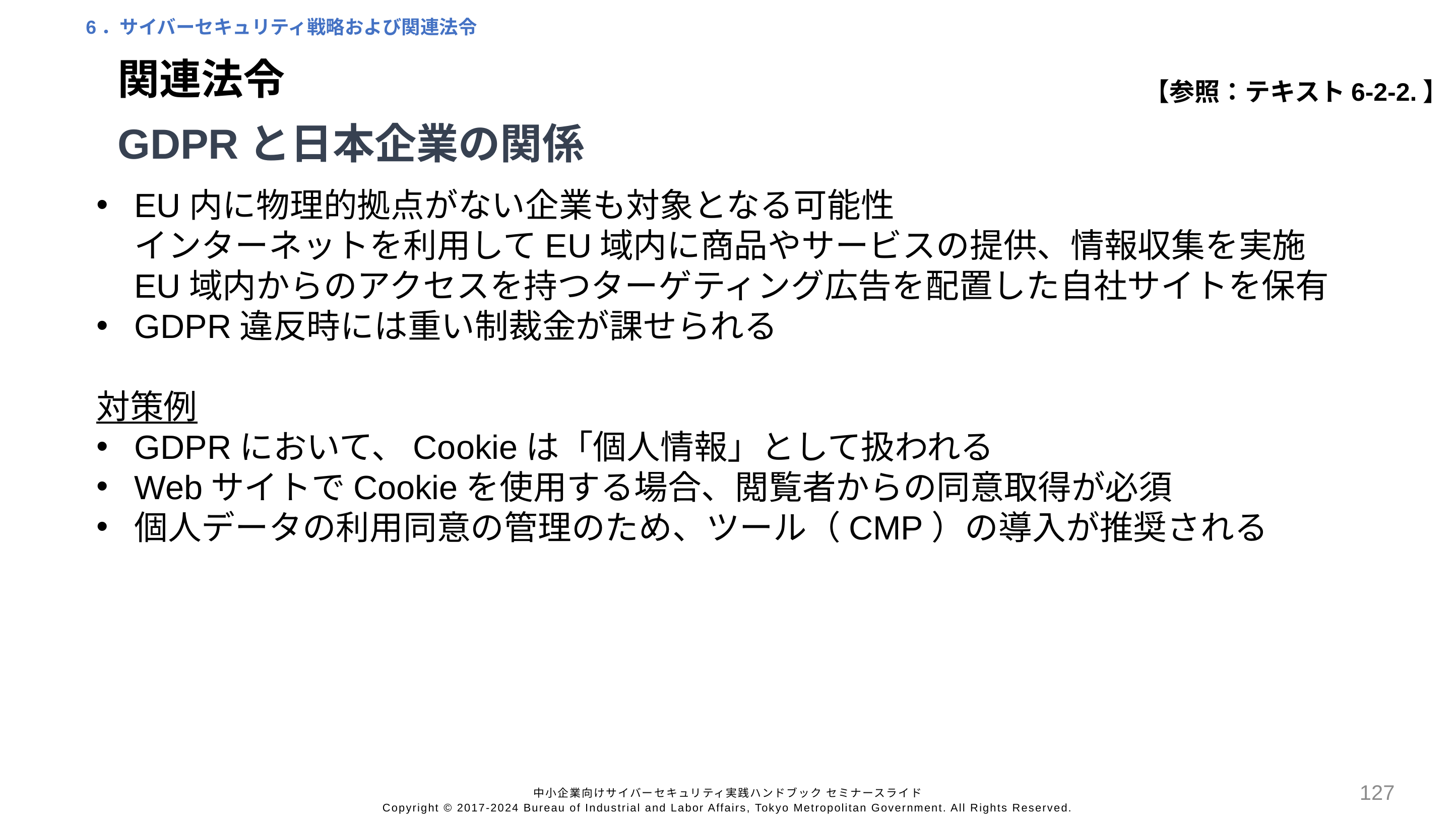

6．サイバーセキュリティ戦略および関連法令
関連法令
【参照：テキスト6-2-2.】
GDPRと日本企業の関係
EU内に物理的拠点がない企業も対象となる可能性
インターネットを利用してEU域内に商品やサービスの提供、情報収集を実施
EU域内からのアクセスを持つターゲティング広告を配置した自社サイトを保有
GDPR違反時には重い制裁金が課せられる

対策例
GDPRにおいて、Cookieは「個人情報」として扱われる
WebサイトでCookieを使用する場合、閲覧者からの同意取得が必須
個人データの利用同意の管理のため、ツール（CMP）の導入が推奨される
127